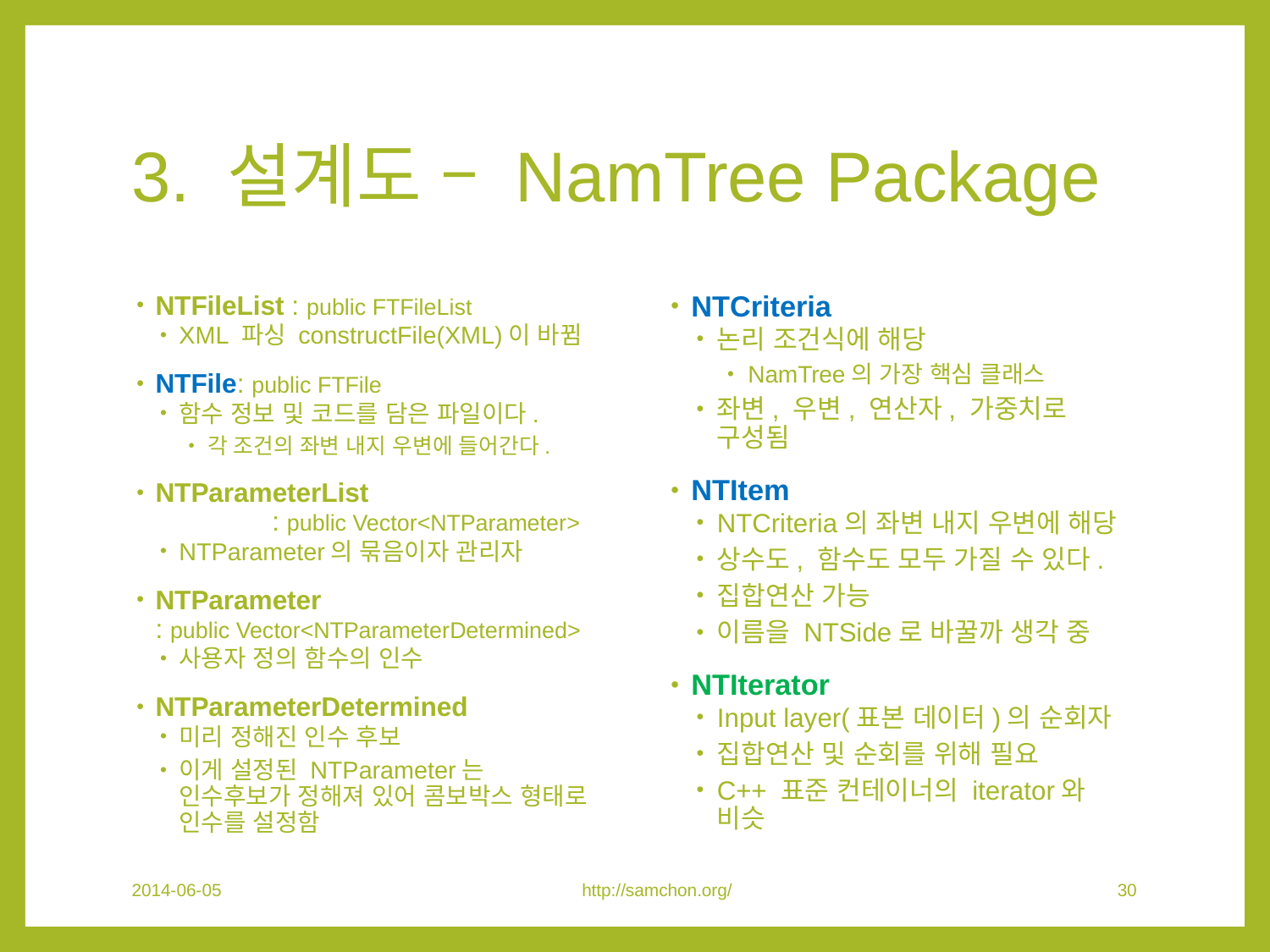

# 3. 설계도 – NamTree Package
NTFileList : public FTFileList
XML 파싱 constructFile(XML)이 바뀜
NTFile: public FTFile
함수 정보 및 코드를 담은 파일이다.
각 조건의 좌변 내지 우변에 들어간다.
NTParameterList
	: public Vector<NTParameter>
NTParameter의 묶음이자 관리자
NTParameter
: public Vector<NTParameterDetermined>
사용자 정의 함수의 인수
NTParameterDetermined
미리 정해진 인수 후보
이게 설정된 NTParameter는 인수후보가 정해져 있어 콤보박스 형태로 인수를 설정함
NTCriteria
논리 조건식에 해당
NamTree의 가장 핵심 클래스
좌변, 우변, 연산자, 가중치로 구성됨
NTItem
NTCriteria의 좌변 내지 우변에 해당
상수도, 함수도 모두 가질 수 있다.
집합연산 가능
이름을 NTSide로 바꿀까 생각 중
NTIterator
Input layer(표본 데이터)의 순회자
집합연산 및 순회를 위해 필요
C++ 표준 컨테이너의 iterator와 비슷

2014-06-05
http://samchon.org/
30